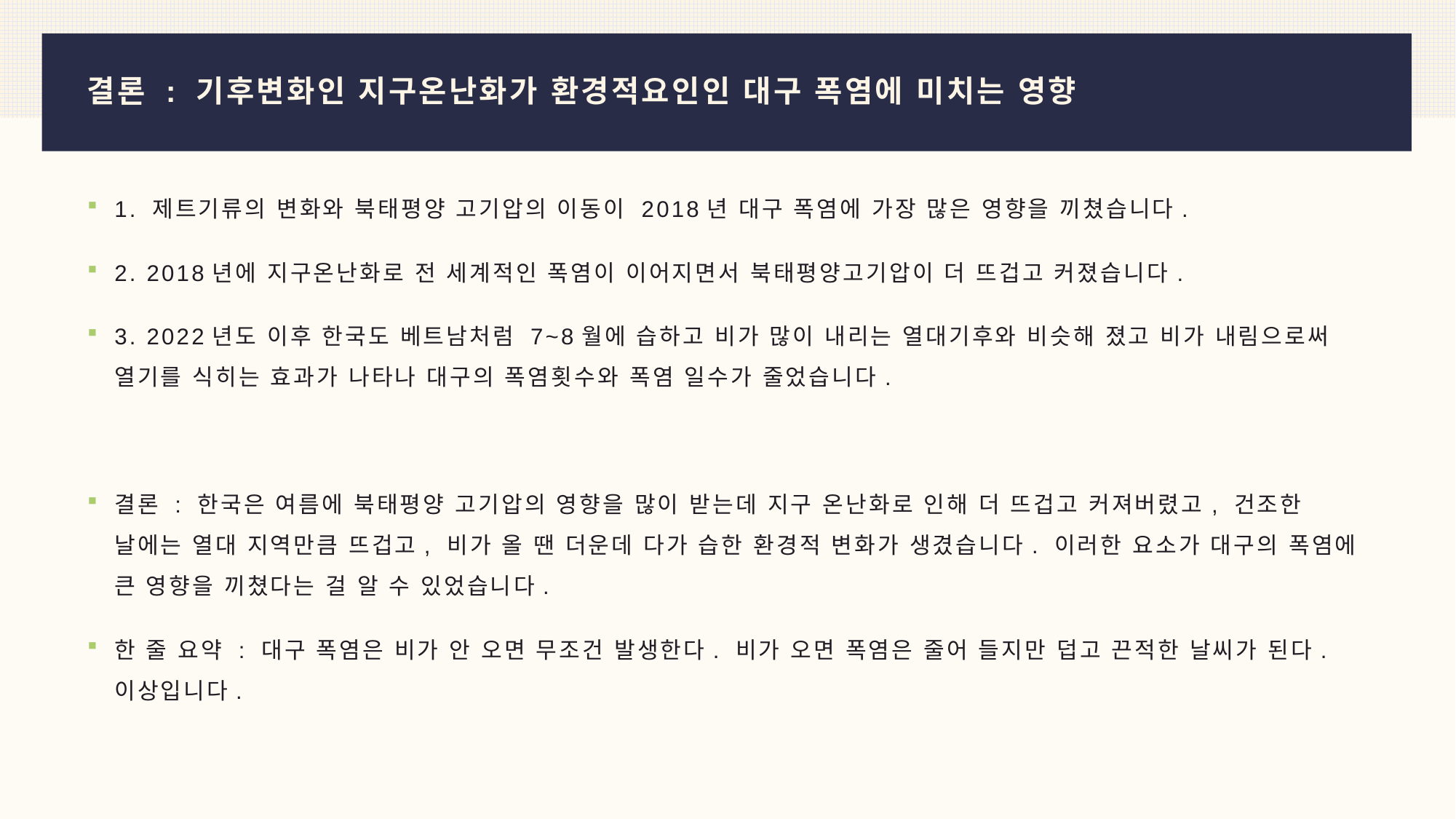

# 결론 : 기후변화인 지구온난화가 환경적요인인 대구 폭염에 미치는 영향
1. 제트기류의 변화와 북태평양 고기압의 이동이 2018년 대구 폭염에 가장 많은 영향을 끼쳤습니다.
2. 2018년에 지구온난화로 전 세계적인 폭염이 이어지면서 북태평양고기압이 더 뜨겁고 커졌습니다.
3. 2022년도 이후 한국도 베트남처럼 7~8월에 습하고 비가 많이 내리는 열대기후와 비슷해 졌고 비가 내림으로써 열기를 식히는 효과가 나타나 대구의 폭염횟수와 폭염 일수가 줄었습니다.

결론 : 한국은 여름에 북태평양 고기압의 영향을 많이 받는데 지구 온난화로 인해 더 뜨겁고 커져버렸고, 건조한 날에는 열대 지역만큼 뜨겁고, 비가 올 땐 더운데 다가 습한 환경적 변화가 생겼습니다. 이러한 요소가 대구의 폭염에 큰 영향을 끼쳤다는 걸 알 수 있었습니다.
한 줄 요약 : 대구 폭염은 비가 안 오면 무조건 발생한다. 비가 오면 폭염은 줄어 들지만 덥고 끈적한 날씨가 된다. 이상입니다.